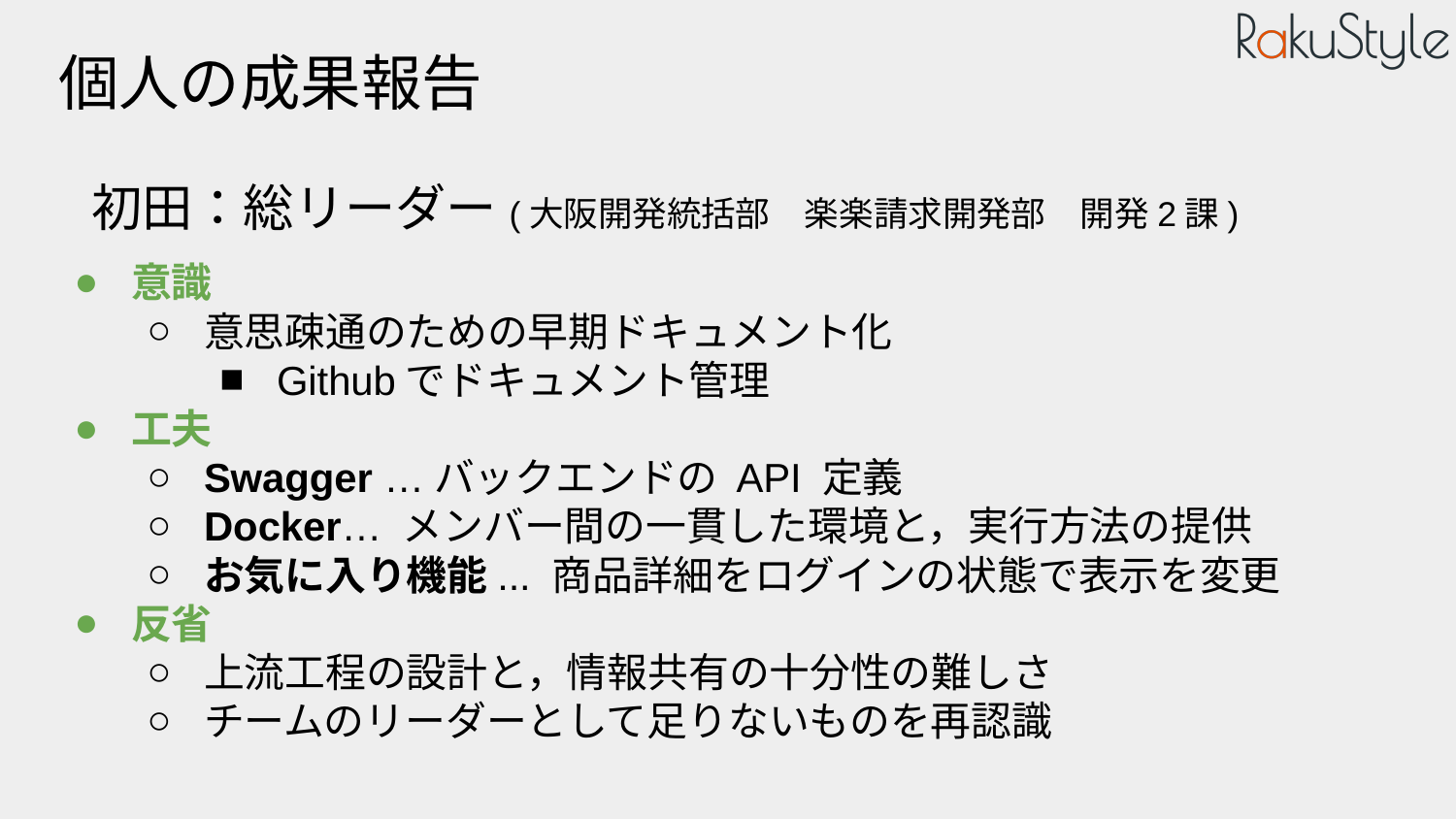

# 個人の成果報告
初田：総リーダー(大阪開発統括部　楽楽請求開発部　開発2課)
意識
意思疎通のための早期ドキュメント化
Githubでドキュメント管理
工夫
Swagger …バックエンドの API 定義
Docker… メンバー間の一貫した環境と，実行方法の提供
お気に入り機能... 商品詳細をログインの状態で表示を変更
反省
上流工程の設計と，情報共有の十分性の難しさ
チームのリーダーとして足りないものを再認識